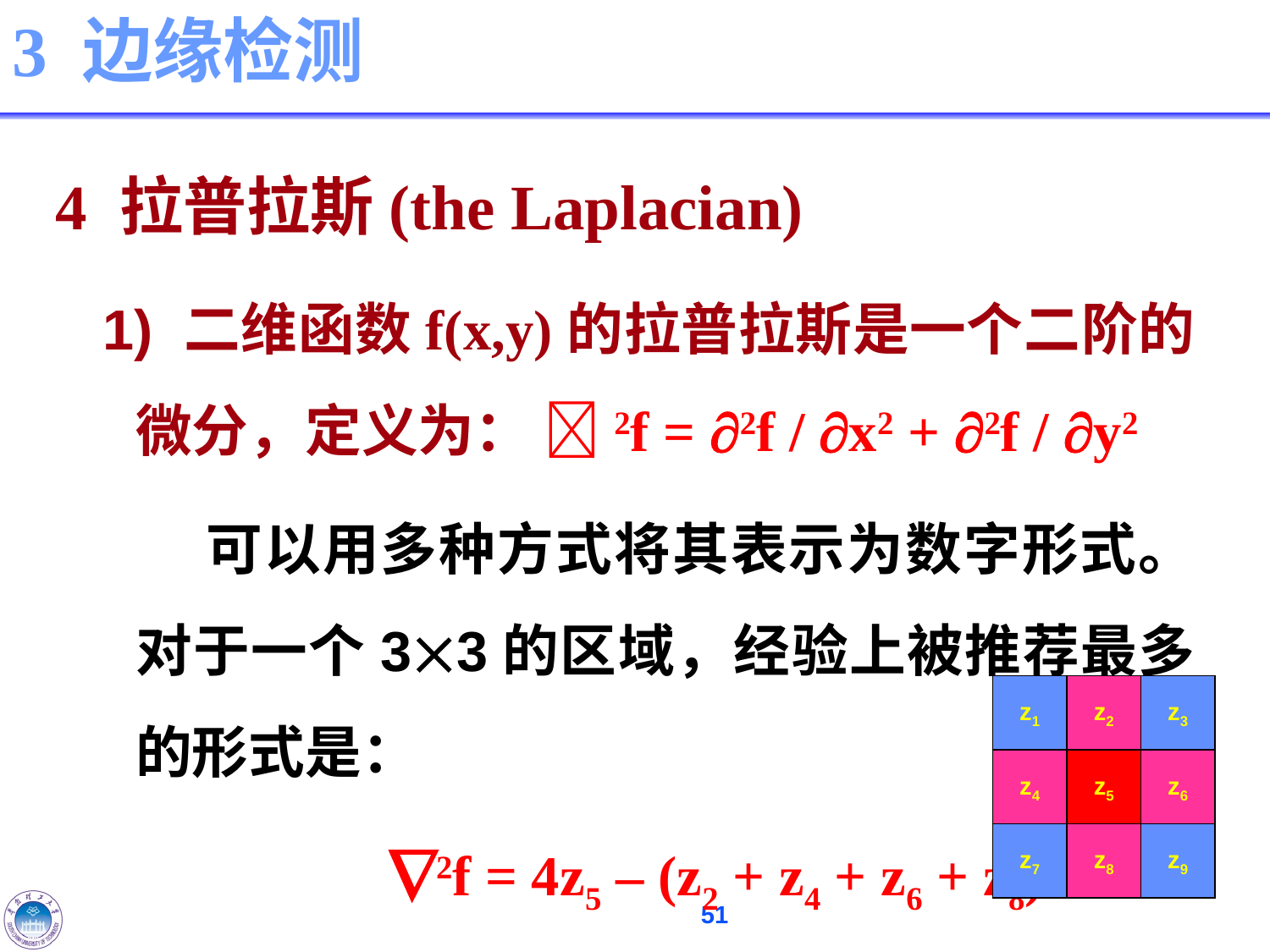

# 3 边缘检测
4 拉普拉斯(the Laplacian)
1) 二维函数f(x,y)的拉普拉斯是一个二阶的微分，定义为： ∇2f = ∂2f / ∂x2 + ∂2f / ∂y2
      可以用多种方式将其表示为数字形式。对于一个3×3的区域，经验上被推荐最多的形式是：
		 	∇2f = 4z5 – (z2 + z4 + z6 + z8)
z1
z2
z3
z4
z5
z6
z7
z8
z9